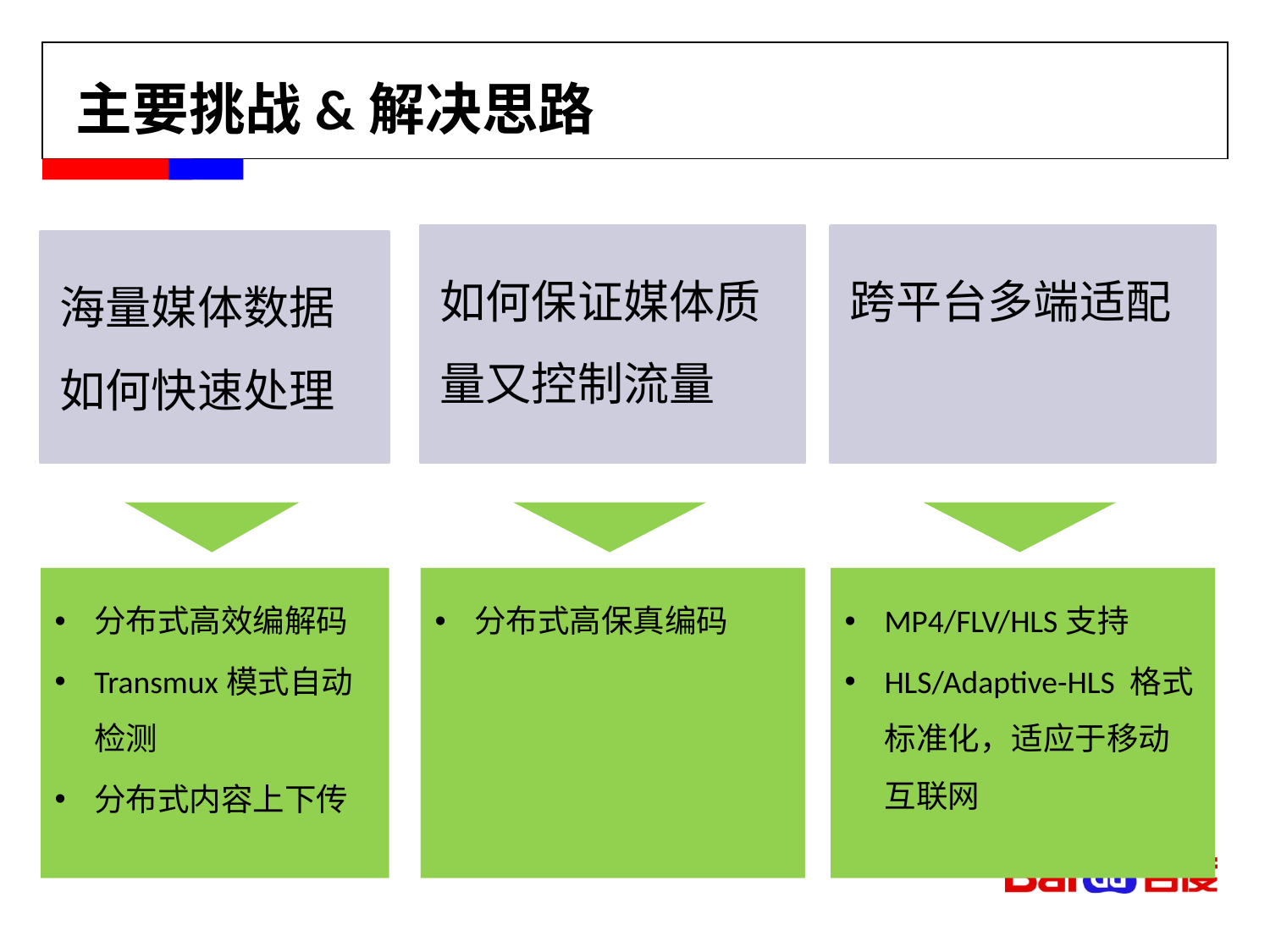

# 主要挑战&解决思路

跨平台多端适配

如何保证媒体质量又控制流量

海量媒体数据如何快速处理

分布式高效编解码
Transmux模式自动检测
分布式内容上下传

MP4/FLV/HLS支持
HLS/Adaptive-HLS 格式标准化，适应于移动互联网

分布式高保真编码